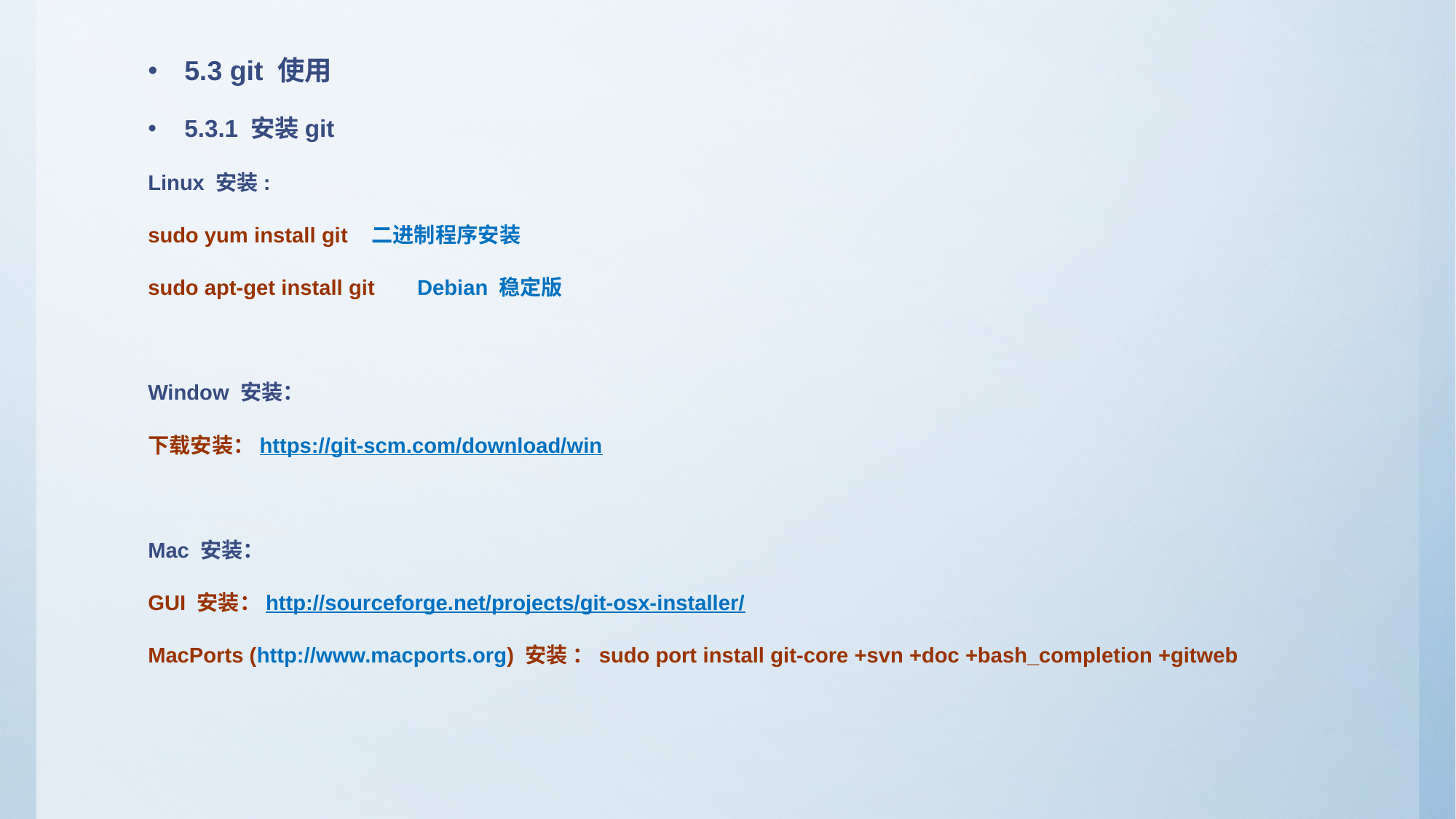

5.3 git 使用
5.3.1 安装git
Linux 安装:
sudo yum install git      二进制程序安装
sudo apt-get install git       Debian 稳定版

Window 安装：
下载安装：https://git-scm.com/download/win

Mac 安装：
GUI 安装：http://sourceforge.net/projects/git-osx-installer/
MacPorts (http://www.macports.org) 安装 ：sudo port install git-core +svn +doc +bash_completion +gitweb